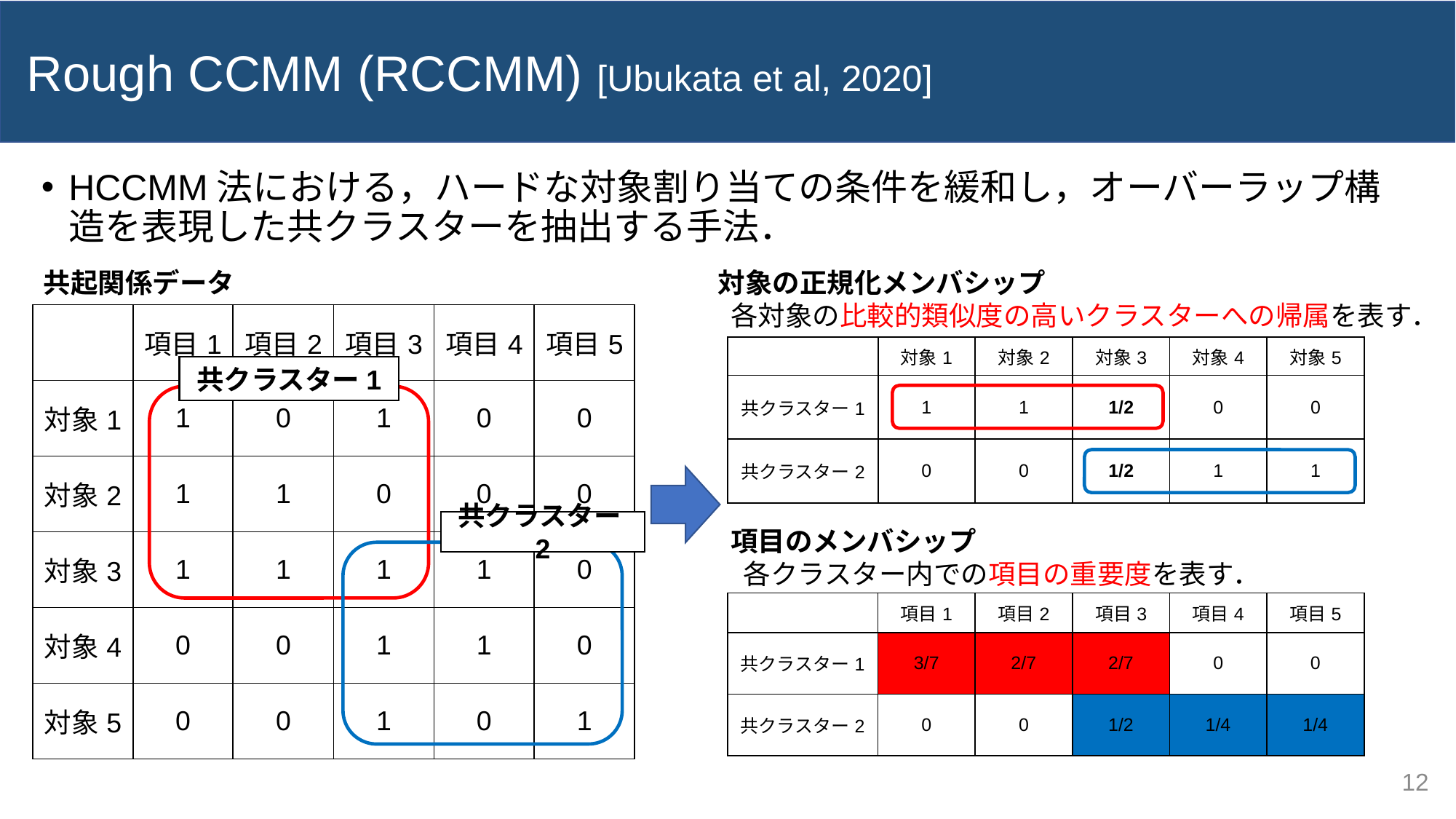

Rough CCMM (RCCMM) [Ubukata et al, 2020]
HCCMM法における，ハードな対象割り当ての条件を緩和し，オーバーラップ構造を表現した共クラスターを抽出する手法．
共起関係データ
対象の正規化メンバシップ
 各対象の比較的類似度の高いクラスターへの帰属を表す．
|  | 項目1 | 項目2 | 項目3 | 項目4 | 項目5 |
| --- | --- | --- | --- | --- | --- |
| 対象1 | 1 | 0 | 1 | 0 | 0 |
| 対象2 | 1 | 1 | 0 | 0 | 0 |
| 対象3 | 1 | 1 | 1 | 1 | 0 |
| 対象4 | 0 | 0 | 1 | 1 | 0 |
| 対象5 | 0 | 0 | 1 | 0 | 1 |
|  | 対象1 | 対象2 | 対象3 | 対象4 | 対象5 |
| --- | --- | --- | --- | --- | --- |
| 共クラスター1 | 1 | 1 | 1/2 | 0 | 0 |
| 共クラスター2 | 0 | 0 | 1/2 | 1 | 1 |
共クラスター1

共クラスター2
項目のメンバシップ
 各クラスター内での項目の重要度を表す．

|  | 項目1 | 項目2 | 項目3 | 項目4 | 項目5 |
| --- | --- | --- | --- | --- | --- |
| 共クラスター1 | 3/7 | 2/7 | 2/7 | 0 | 0 |
| 共クラスター2 | 0 | 0 | 1/2 | 1/4 | 1/4 |
12